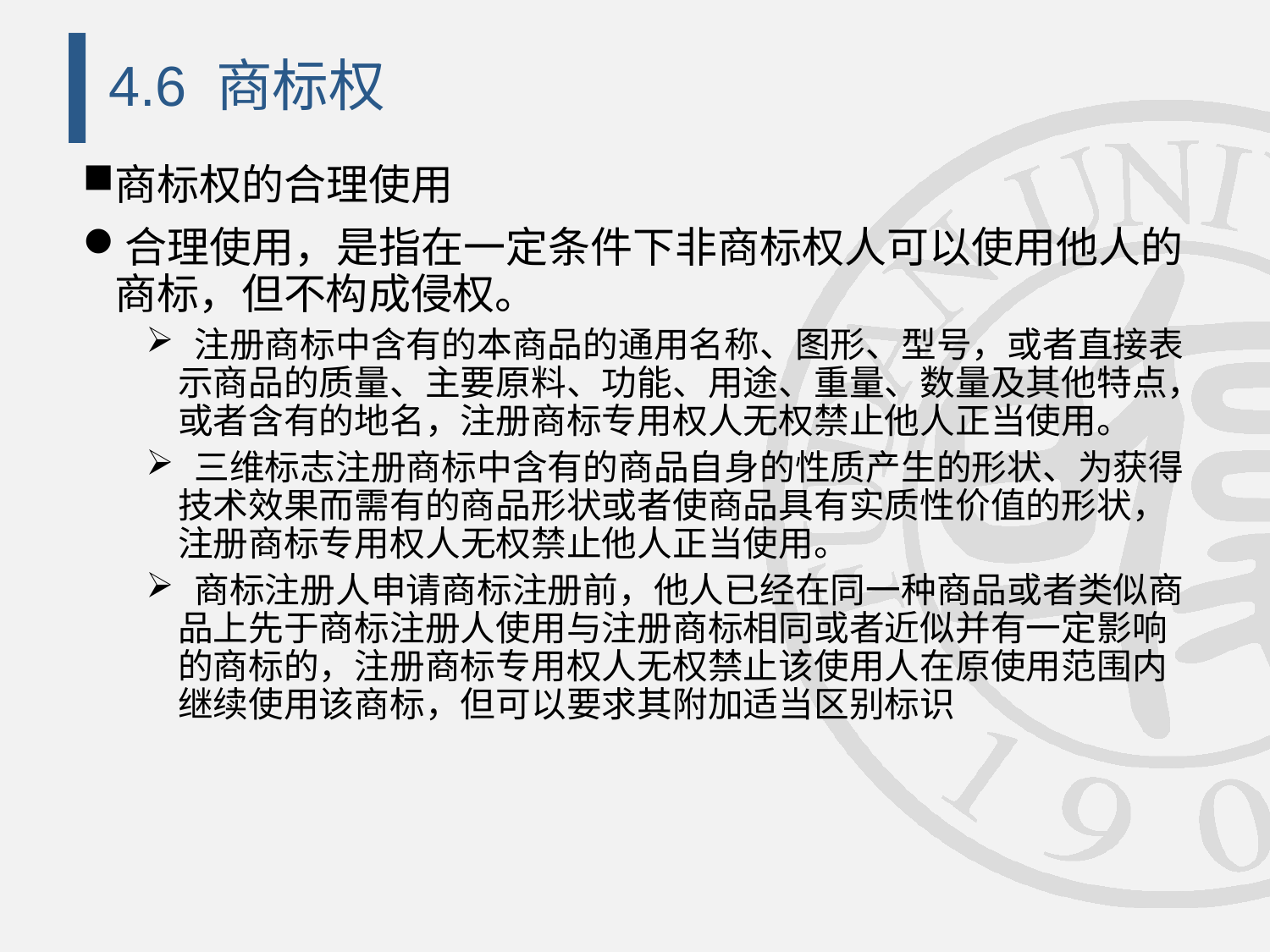

# 4.6 商标权
商标权的合理使用
合理使用，是指在一定条件下非商标权人可以使用他人的商标，但不构成侵权。
 注册商标中含有的本商品的通用名称、图形、型号，或者直接表示商品的质量、主要原料、功能、用途、重量、数量及其他特点，或者含有的地名，注册商标专用权人无权禁止他人正当使用。
 三维标志注册商标中含有的商品自身的性质产生的形状、为获得技术效果而需有的商品形状或者使商品具有实质性价值的形状，注册商标专用权人无权禁止他人正当使用。
 商标注册人申请商标注册前，他人已经在同一种商品或者类似商品上先于商标注册人使用与注册商标相同或者近似并有一定影响的商标的，注册商标专用权人无权禁止该使用人在原使用范围内继续使用该商标，但可以要求其附加适当区别标识